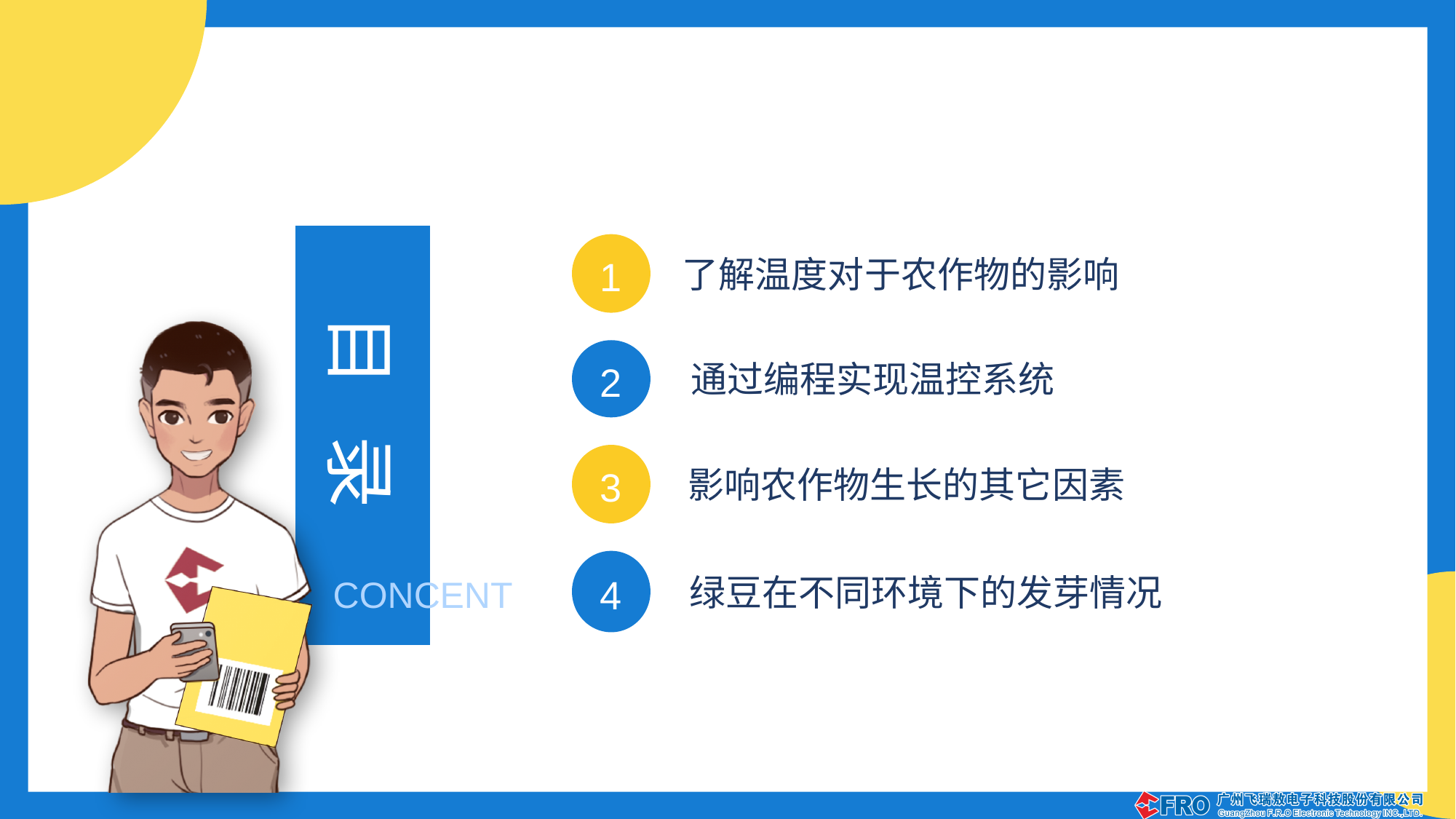

1
了解温度对于农作物的影响
2
通过编程实现温控系统
3
影响农作物生长的其它因素
4
绿豆在不同环境下的发芽情况